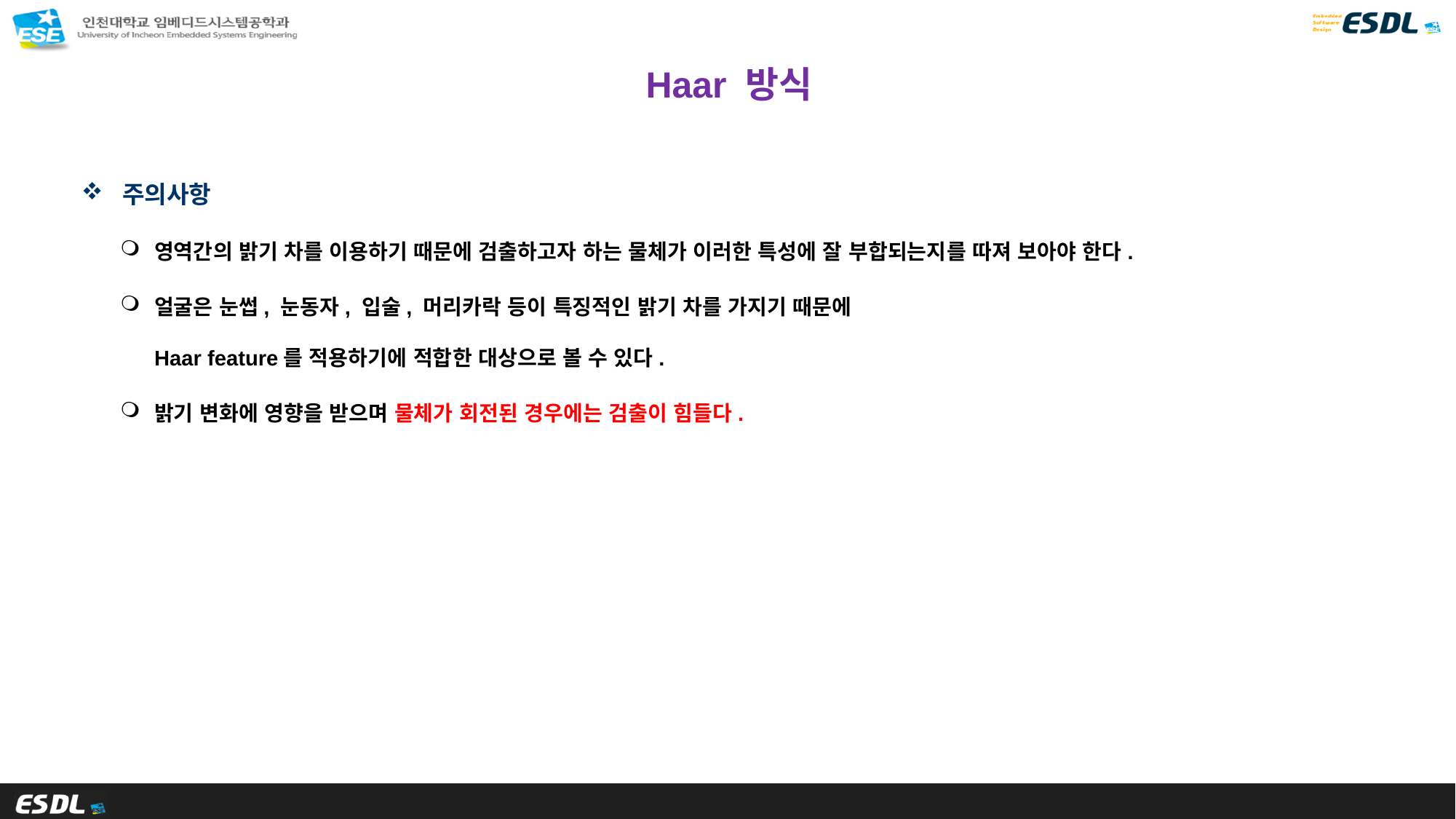

# Haar 방식

주의사항
영역간의 밝기 차를 이용하기 때문에 검출하고자 하는 물체가 이러한 특성에 잘 부합되는지를 따져 보아야 한다.
얼굴은 눈썹, 눈동자, 입술, 머리카락 등이 특징적인 밝기 차를 가지기 때문에
Haar feature를 적용하기에 적합한 대상으로 볼 수 있다.
밝기 변화에 영향을 받으며 물체가 회전된 경우에는 검출이 힘들다.